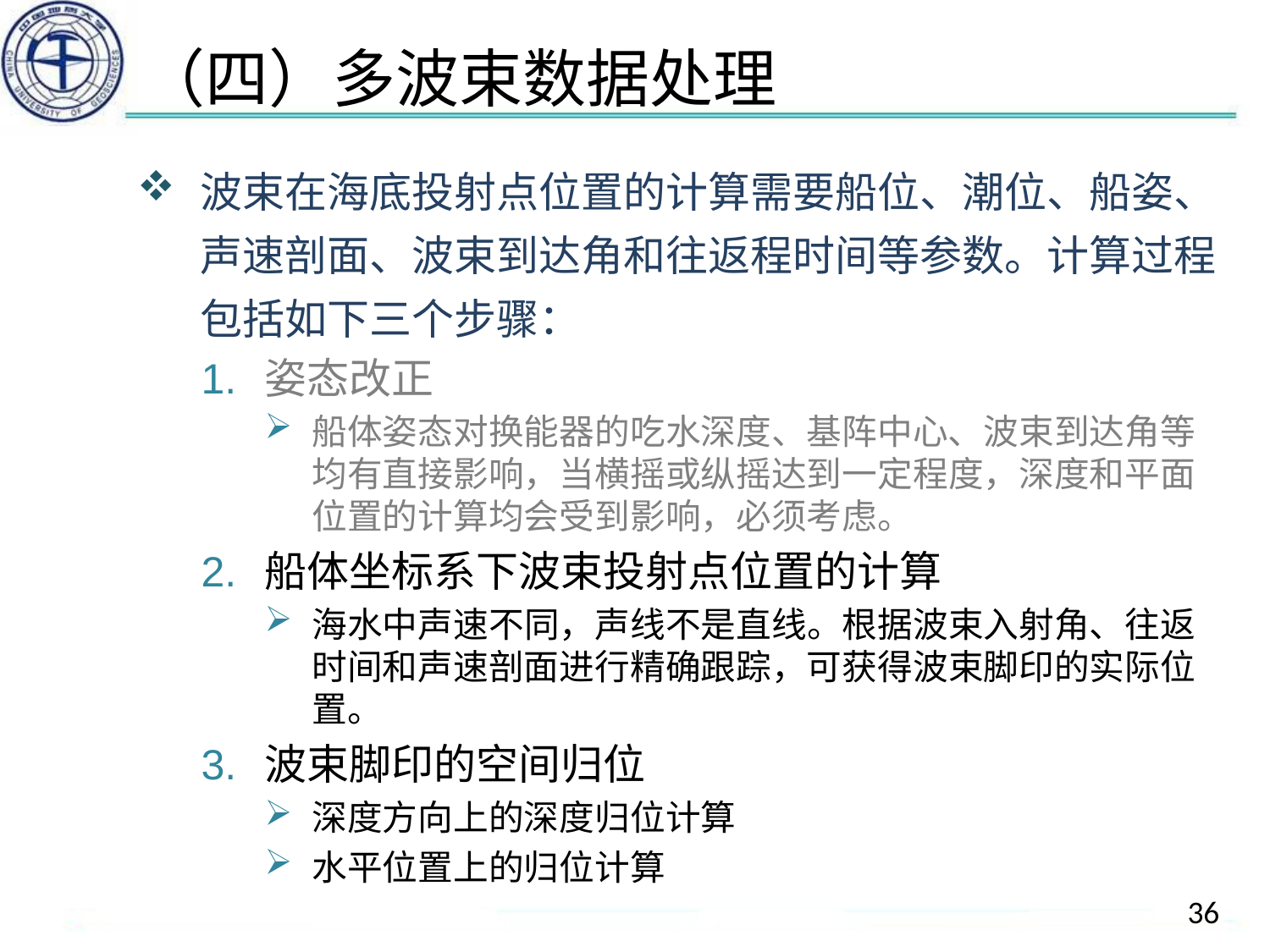

# （四）多波束数据处理
波束在海底投射点位置的计算需要船位、潮位、船姿、声速剖面、波束到达角和往返程时间等参数。计算过程包括如下三个步骤：
姿态改正
船体姿态对换能器的吃水深度、基阵中心、波束到达角等均有直接影响，当横摇或纵摇达到一定程度，深度和平面位置的计算均会受到影响，必须考虑。
船体坐标系下波束投射点位置的计算
海水中声速不同，声线不是直线。根据波束入射角、往返时间和声速剖面进行精确跟踪，可获得波束脚印的实际位置。
波束脚印的空间归位
深度方向上的深度归位计算
水平位置上的归位计算
36